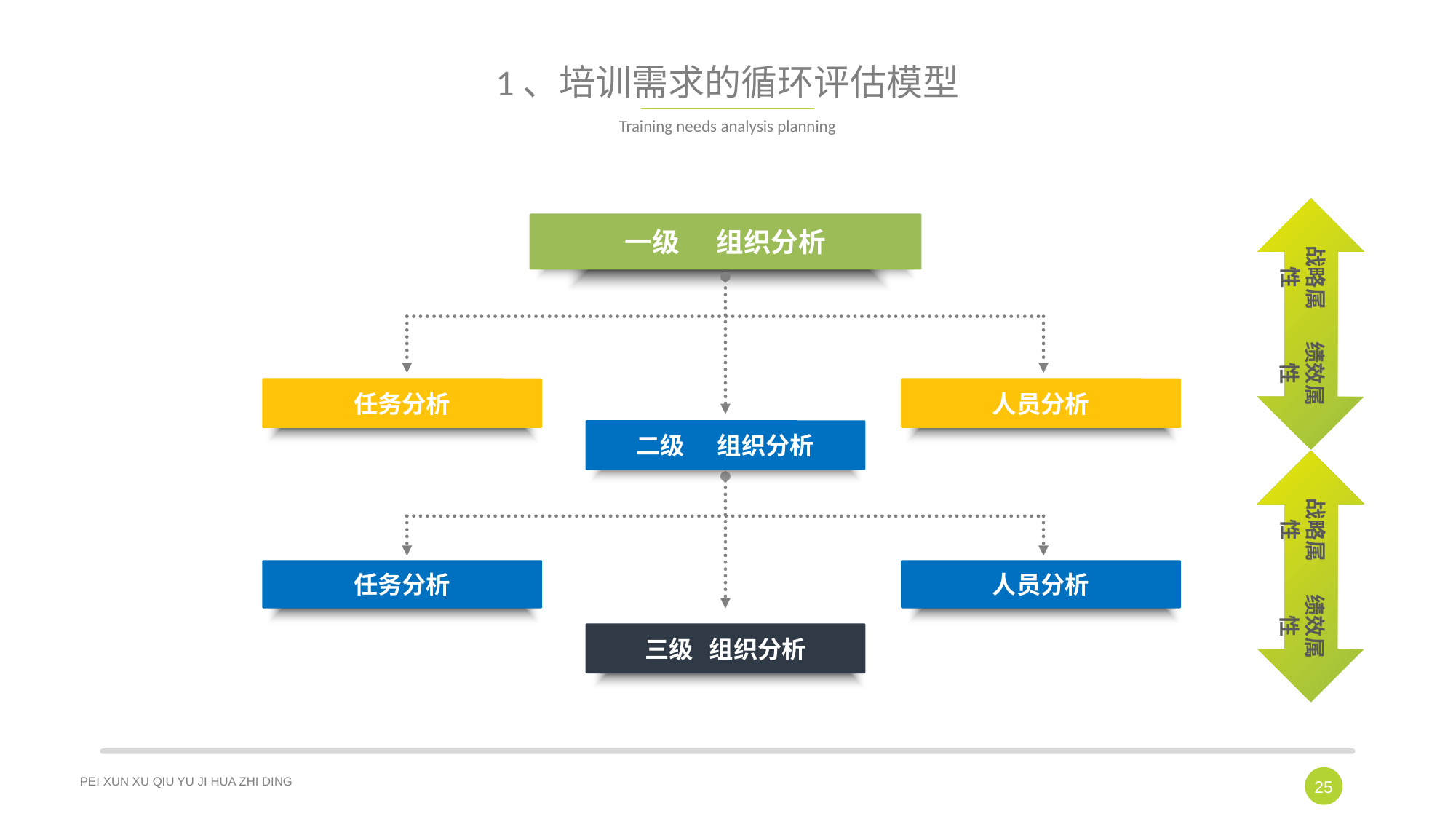

# 1、培训需求的循环评估模型
Training needs analysis planning
战略属性

绩效属性
一级      组织分析
双击添加标题文字

任务分析
人员分析

二级      组织分析

任务分析
人员分析

三级   组织分析

战略属性

绩效属性